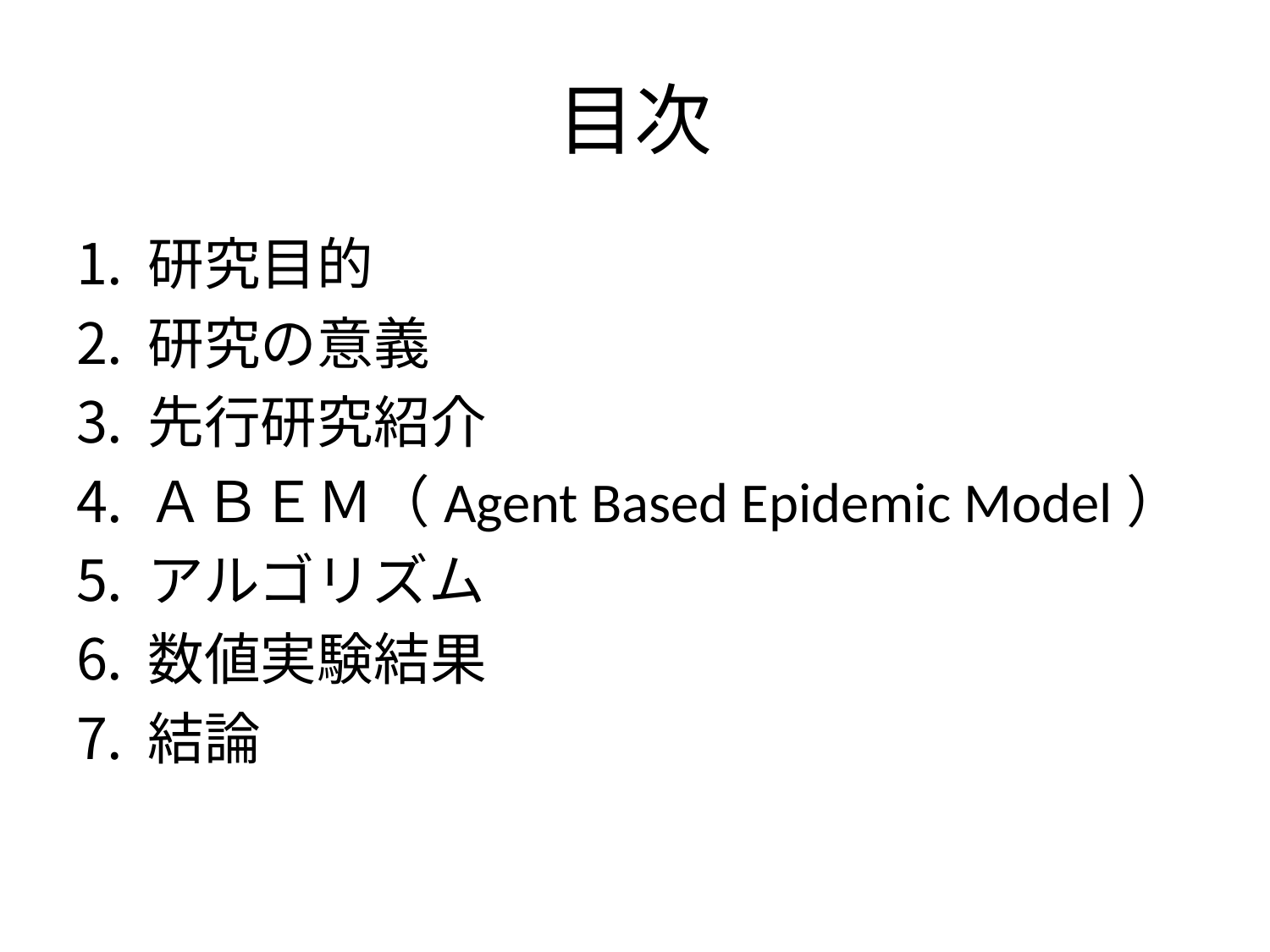

# 目次
研究目的
研究の意義
先行研究紹介
ＡＢＥＭ（Agent Based Epidemic Model）
アルゴリズム
数値実験結果
結論